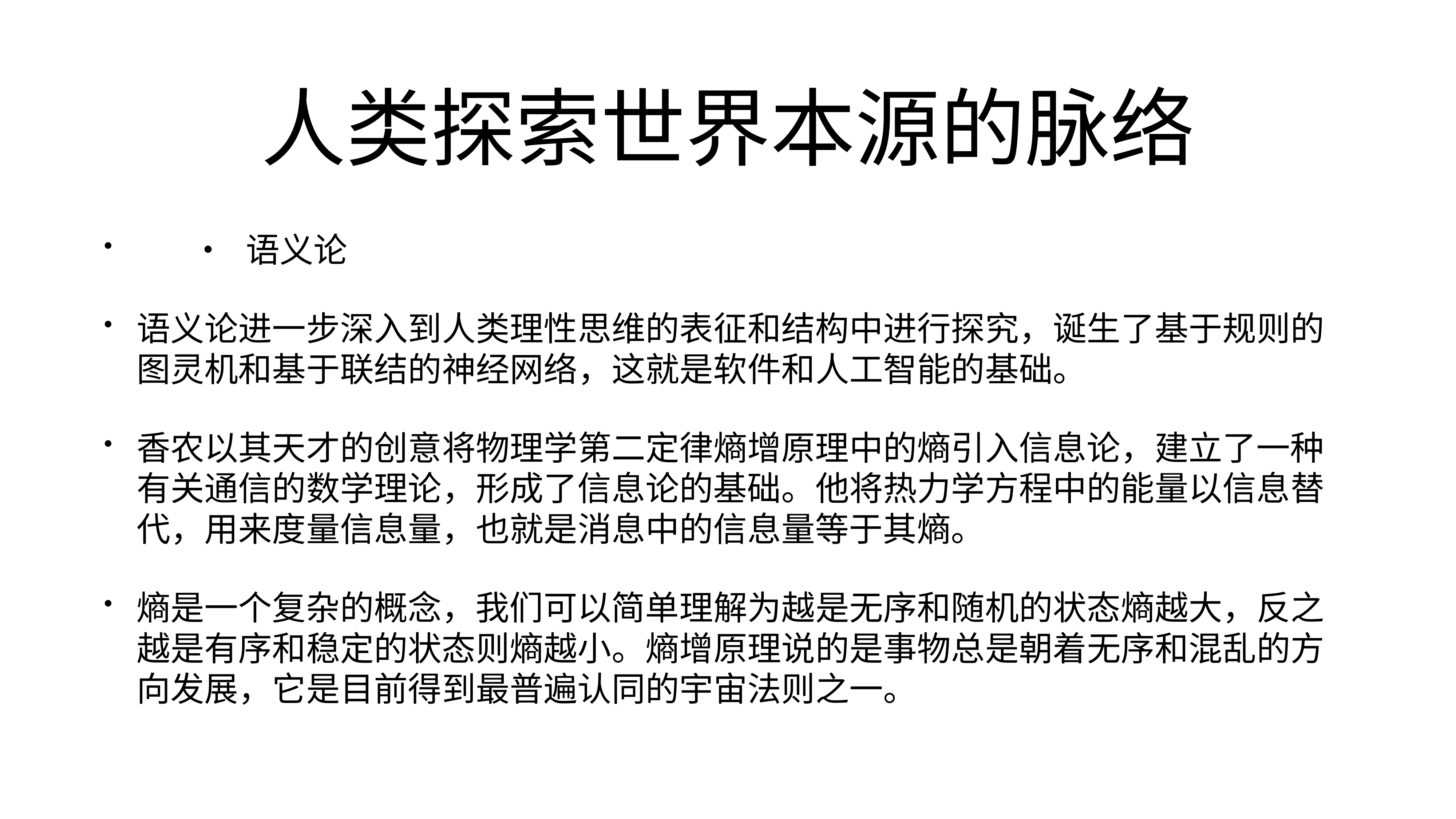

# 人类探索世界本源的脉络
	•	语义论
语义论进一步深入到人类理性思维的表征和结构中进行探究，诞生了基于规则的图灵机和基于联结的神经网络，这就是软件和人工智能的基础。
香农以其天才的创意将物理学第二定律熵增原理中的熵引入信息论，建立了一种有关通信的数学理论，形成了信息论的基础。他将热力学方程中的能量以信息替代，用来度量信息量，也就是消息中的信息量等于其熵。
熵是一个复杂的概念，我们可以简单理解为越是无序和随机的状态熵越大，反之越是有序和稳定的状态则熵越小。熵增原理说的是事物总是朝着无序和混乱的方向发展，它是目前得到最普遍认同的宇宙法则之一。